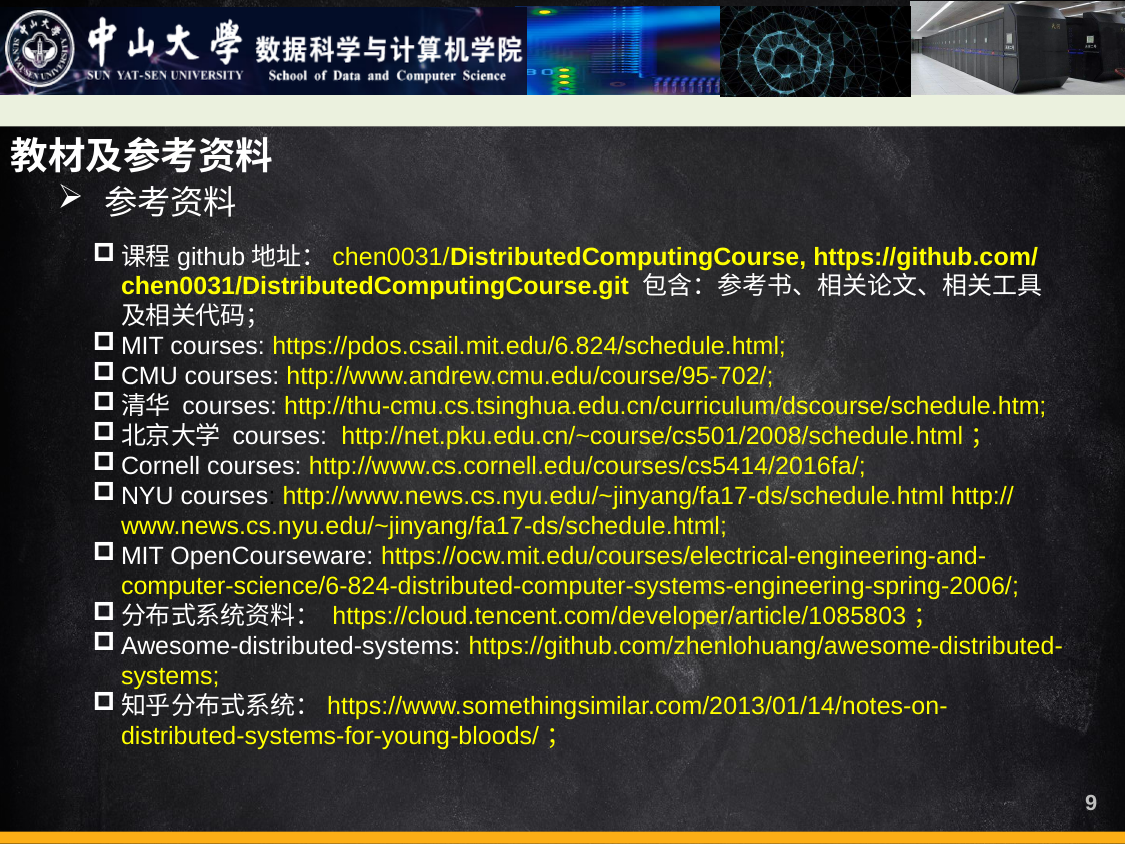

教材及参考资料
参考资料
课程github地址：chen0031/DistributedComputingCourse, https://github.com/chen0031/DistributedComputingCourse.git 包含：参考书、相关论文、相关工具及相关代码；
MIT courses: https://pdos.csail.mit.edu/6.824/schedule.html;
CMU courses: http://www.andrew.cmu.edu/course/95-702/;
清华 courses: http://thu-cmu.cs.tsinghua.edu.cn/curriculum/dscourse/schedule.htm;
北京大学 courses:  http://net.pku.edu.cn/~course/cs501/2008/schedule.html；
Cornell courses: http://www.cs.cornell.edu/courses/cs5414/2016fa/;
NYU courses: http://www.news.cs.nyu.edu/~jinyang/fa17-ds/schedule.html http://www.news.cs.nyu.edu/~jinyang/fa17-ds/schedule.html;
MIT OpenCourseware: https://ocw.mit.edu/courses/electrical-engineering-and-computer-science/6-824-distributed-computer-systems-engineering-spring-2006/;
分布式系统资料： https://cloud.tencent.com/developer/article/1085803；
Awesome-distributed-systems: https://github.com/zhenlohuang/awesome-distributed-systems;
知乎分布式系统：https://www.somethingsimilar.com/2013/01/14/notes-on-distributed-systems-for-young-bloods/；